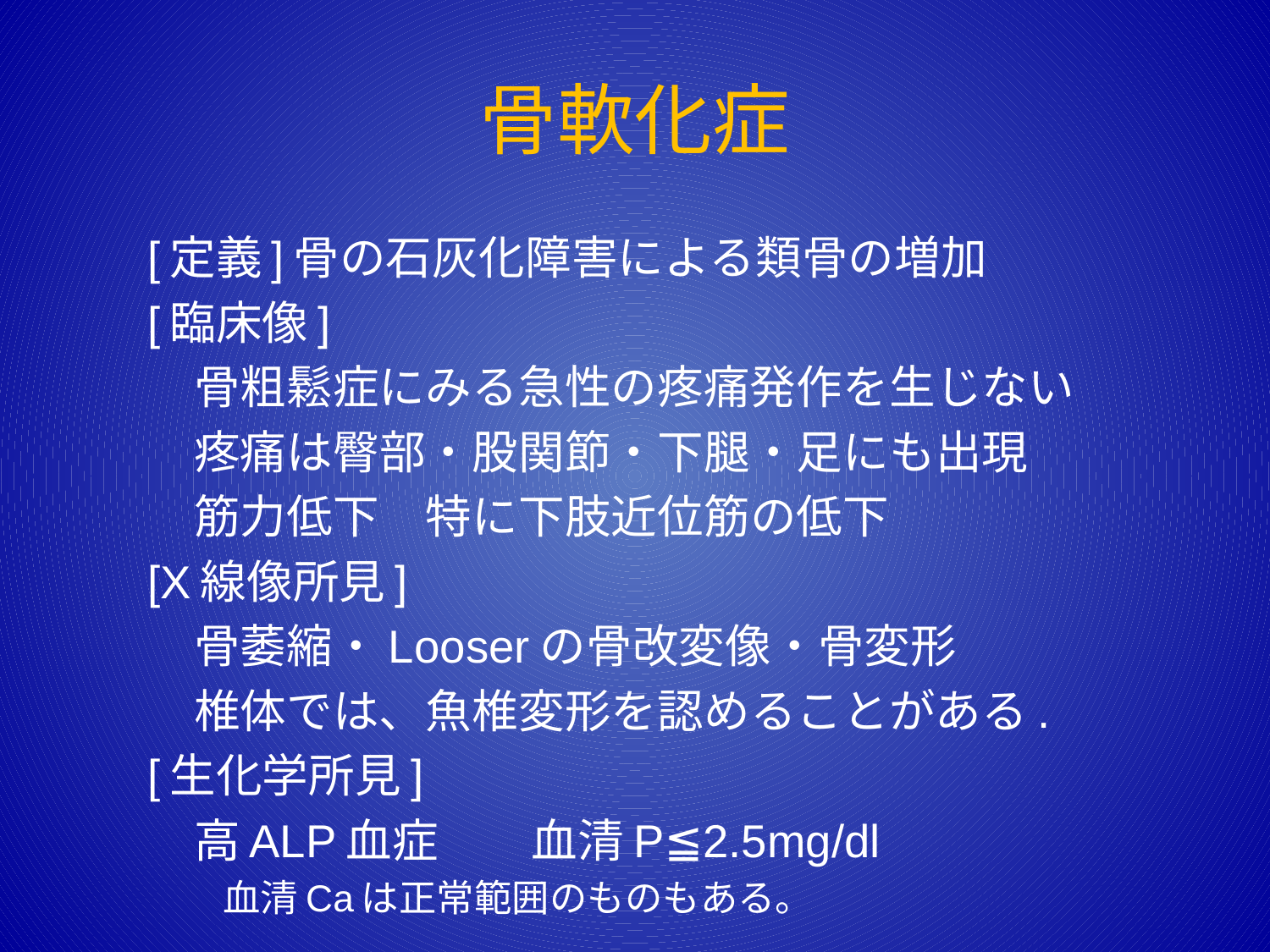

# 骨軟化症
[定義]骨の石灰化障害による類骨の増加
[臨床像]
　骨粗鬆症にみる急性の疼痛発作を生じない
　疼痛は臀部・股関節・下腿・足にも出現
　筋力低下　特に下肢近位筋の低下
[X線像所見]
　骨萎縮・Looserの骨改変像・骨変形
　椎体では、魚椎変形を認めることがある.
[生化学所見]
　高ALP血症　　血清P≦2.5mg/dl
　　血清Caは正常範囲のものもある。